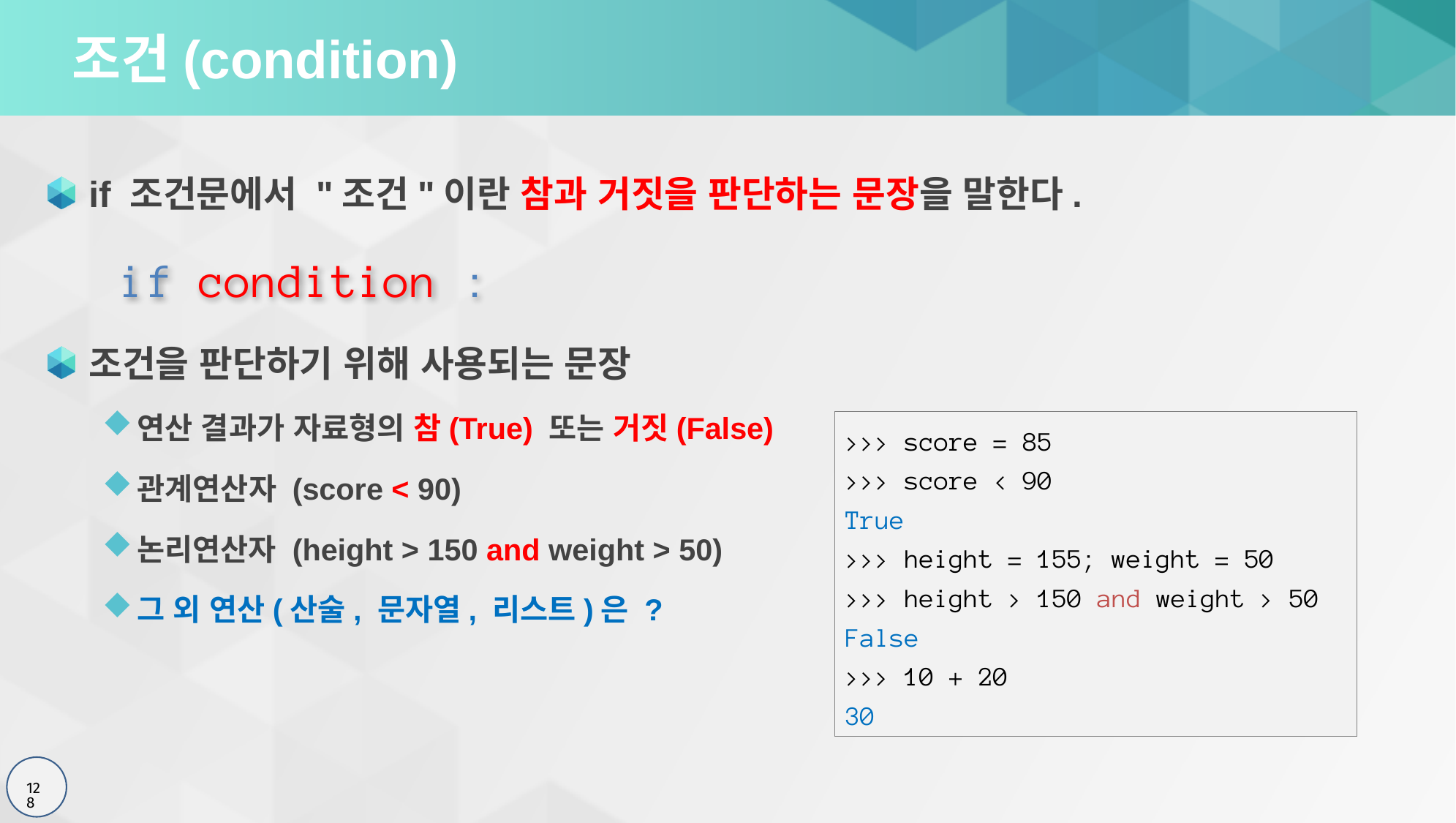

# 조건(condition)
if 조건문에서 "조건"이란 참과 거짓을 판단하는 문장을 말한다.

조건을 판단하기 위해 사용되는 문장
연산 결과가 자료형의 참(True) 또는 거짓(False)
관계연산자 (score < 90)
논리연산자 (height > 150 and weight > 50)
그 외 연산(산술, 문자열, 리스트)은 ?
if condition :
>>> score = 85
>>> score < 90
True
>>> height = 155; weight = 50
>>> height > 150 and weight > 50
False
>>> 10 + 20
30